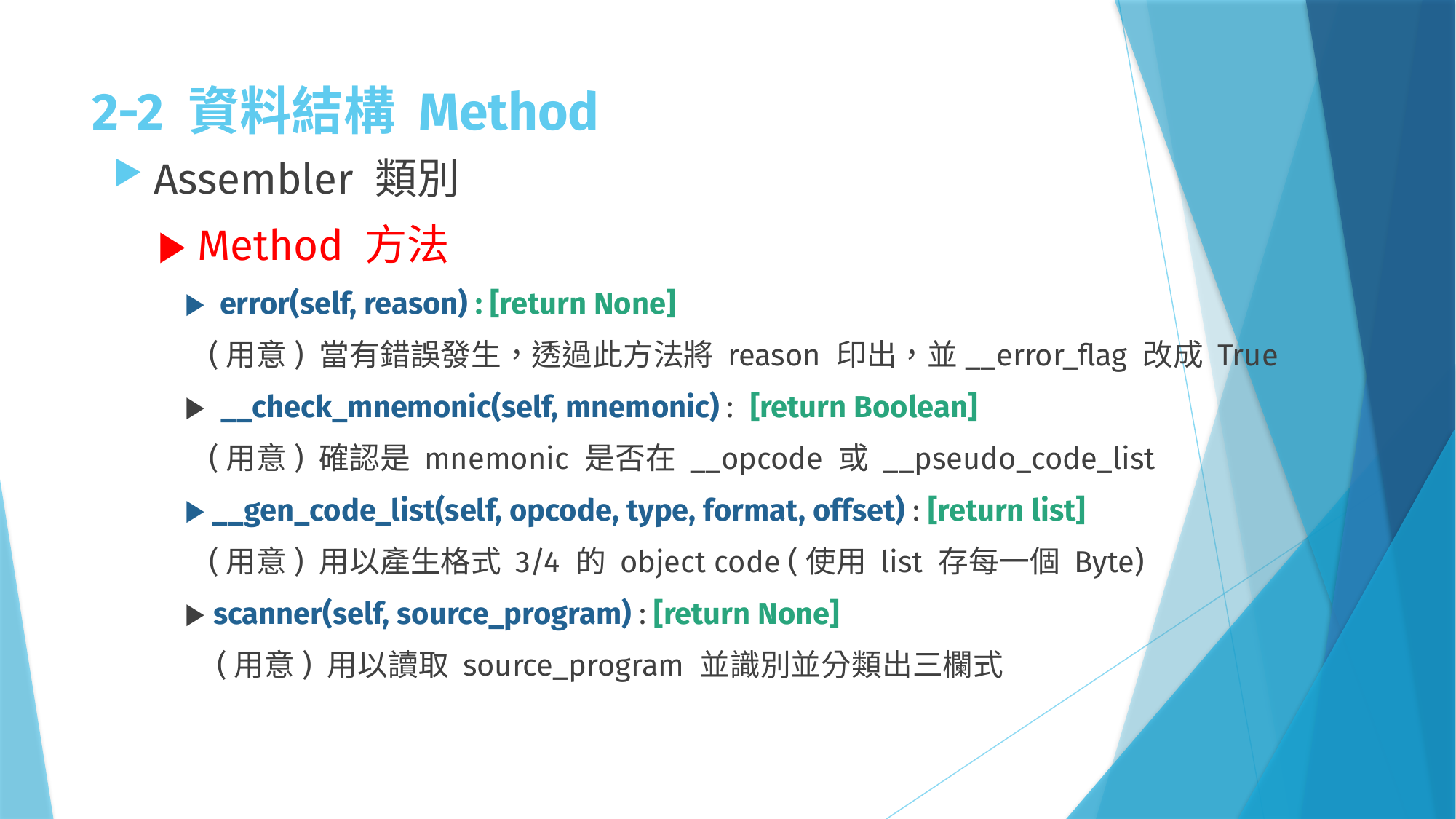

# 2-2 資料結構 Method
Assembler 類別
    ▶ Method 方法
         ▶  error(self, reason) : [return None]
            (用意) 當有錯誤發生，透過此方法將 reason 印出，並__error_flag 改成 True
         ▶  __check_mnemonic(self, mnemonic) :  [return Boolean]
            (用意) 確認是 mnemonic 是否在 __opcode 或 __pseudo_code_list
         ▶ __gen_code_list(self, opcode, type, format, offset) : [return list]
            (用意) 用以產生格式 3/4 的 object code (使用 list 存每一個 Byte)
         ▶ scanner(self, source_program) : [return None]
             (用意) 用以讀取 source_program 並識別並分類出三欄式